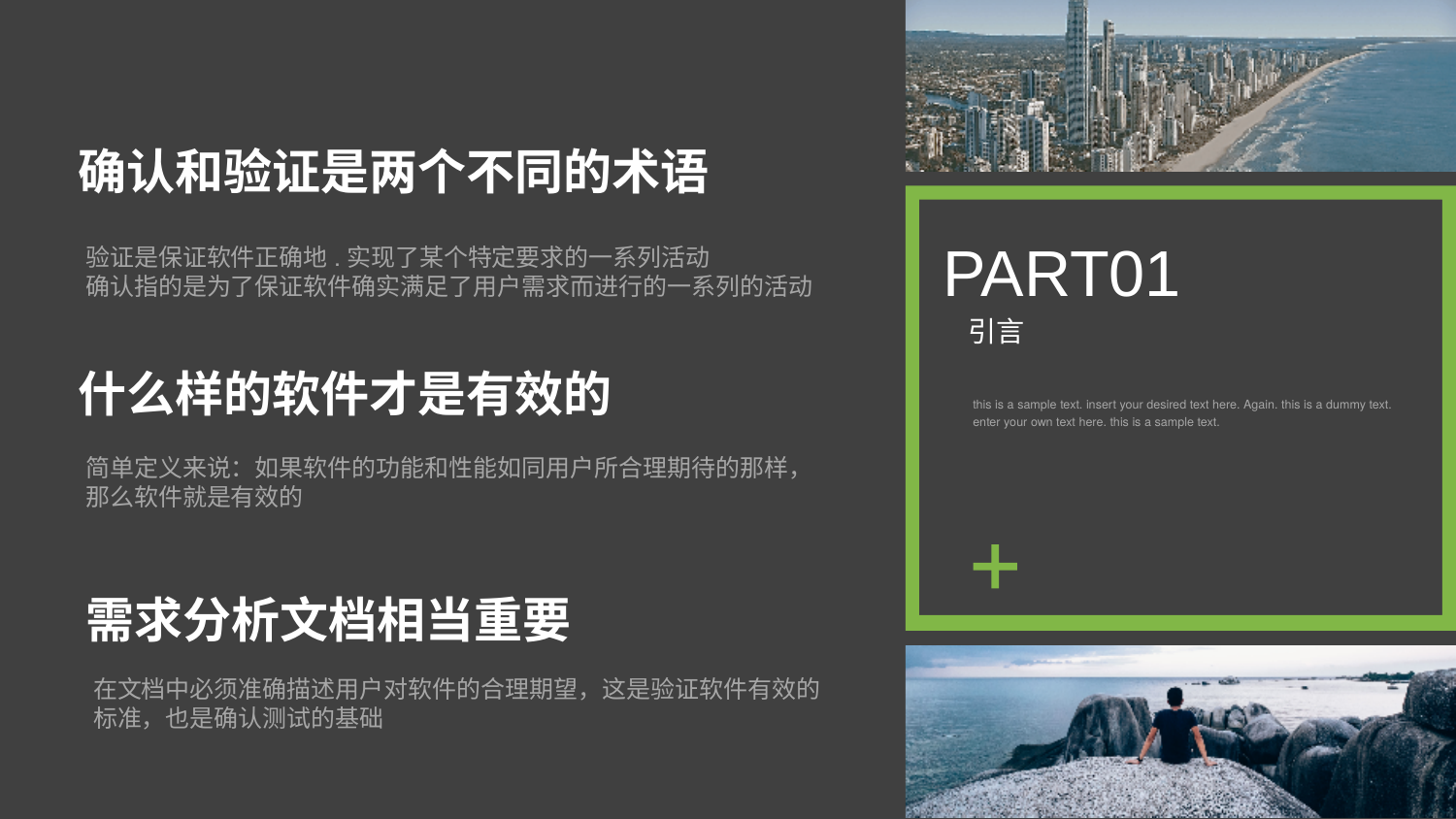

确认和验证是两个不同的术语
验证是保证软件正确地.实现了某个特定要求的一系列活动
确认指的是为了保证软件确实满足了用户需求而进行的一系列的活动

PART01
引言

this is a sample text. insert your desired text here. Again. this is a dummy text. enter your own text here. this is a sample text.
什么样的软件才是有效的
简单定义来说：如果软件的功能和性能如同用户所合理期待的那样，那么软件就是有效的

需求分析文档相当重要
在文档中必须准确描述用户对软件的合理期望，这是验证软件有效的标准，也是确认测试的基础